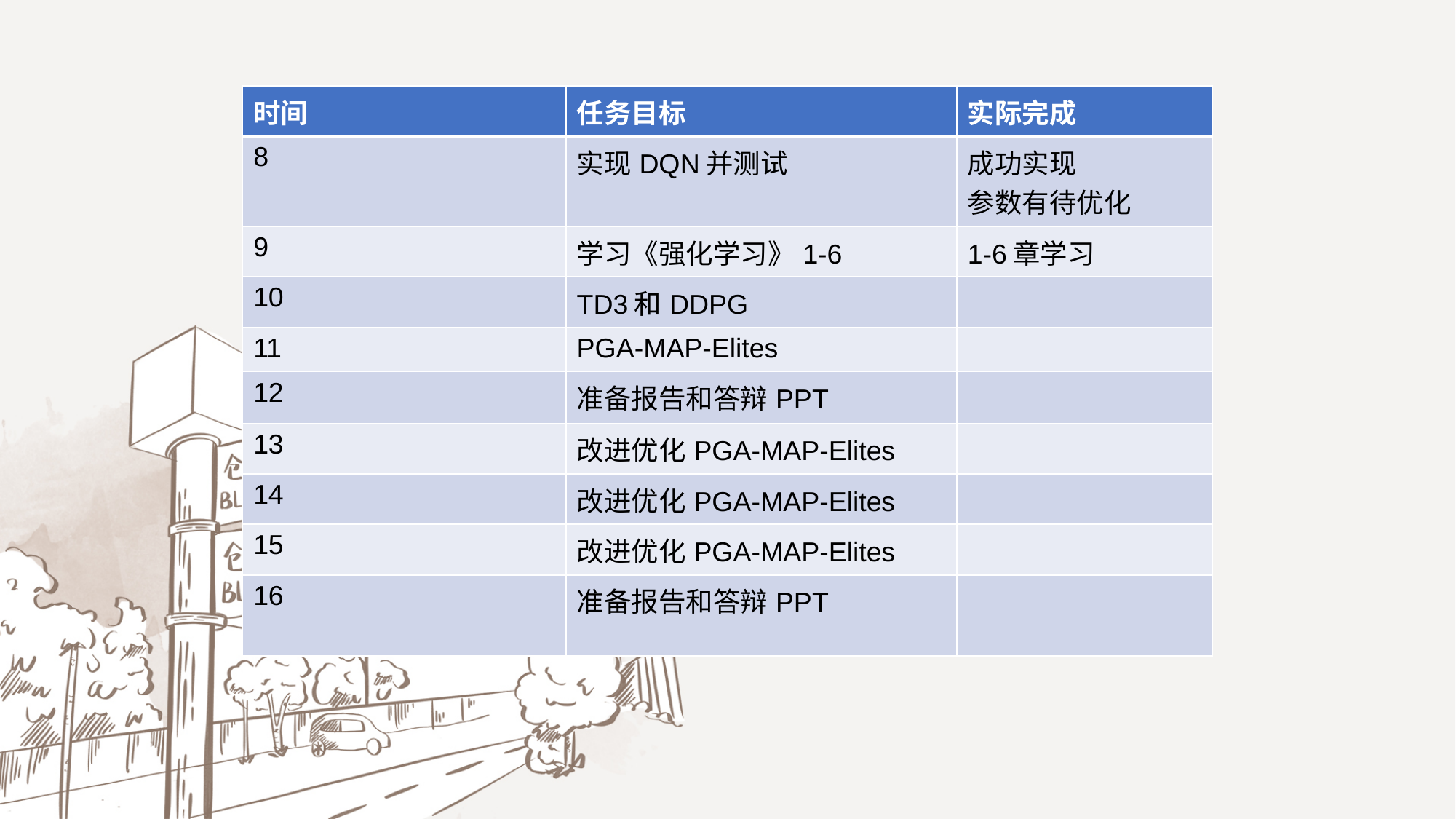

| 时间 | 任务目标 | 实际完成 |
| --- | --- | --- |
| 8 | 实现DQN并测试 | 成功实现 参数有待优化 |
| 9 | 学习《强化学习》1-6 | 1-6章学习 |
| 10 | TD3和DDPG |  |
| 11 | PGA-MAP-Elites |  |
| 12 | 准备报告和答辩PPT |  |
| 13 | 改进优化PGA-MAP-Elites |  |
| 14 | 改进优化PGA-MAP-Elites |  |
| 15 | 改进优化PGA-MAP-Elites |  |
| 16 | 准备报告和答辩PPT |  |